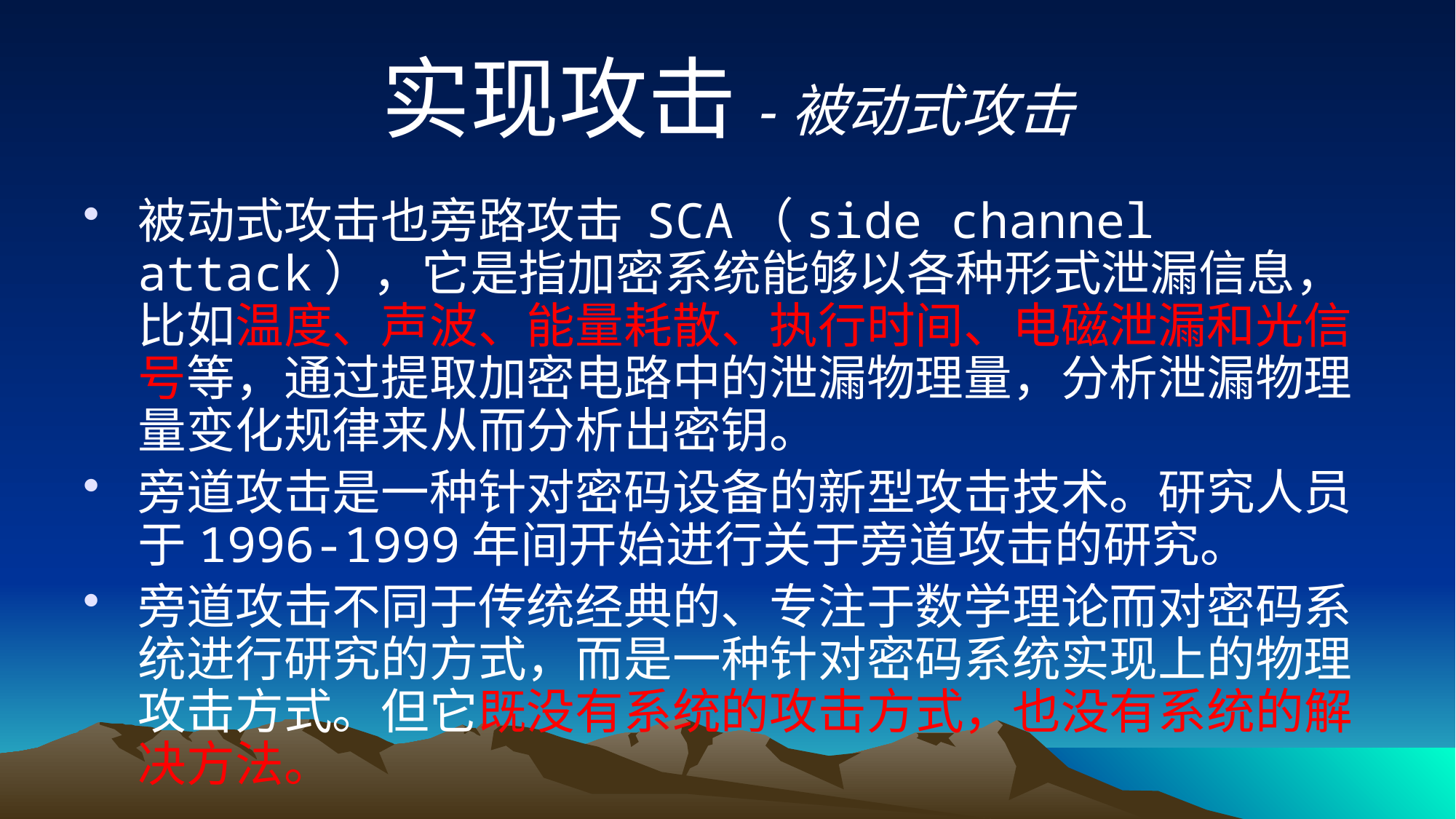

# 实现攻击-被动式攻击
被动式攻击也旁路攻击 SCA（side channel attack），它是指加密系统能够以各种形式泄漏信息，比如温度、声波、能量耗散、执行时间、电磁泄漏和光信号等，通过提取加密电路中的泄漏物理量，分析泄漏物理量变化规律来从而分析出密钥。
旁道攻击是一种针对密码设备的新型攻击技术。研究人员于1996-1999年间开始进行关于旁道攻击的研究。
旁道攻击不同于传统经典的、专注于数学理论而对密码系统进行研究的方式，而是一种针对密码系统实现上的物理攻击方式。但它既没有系统的攻击方式，也没有系统的解决方法。